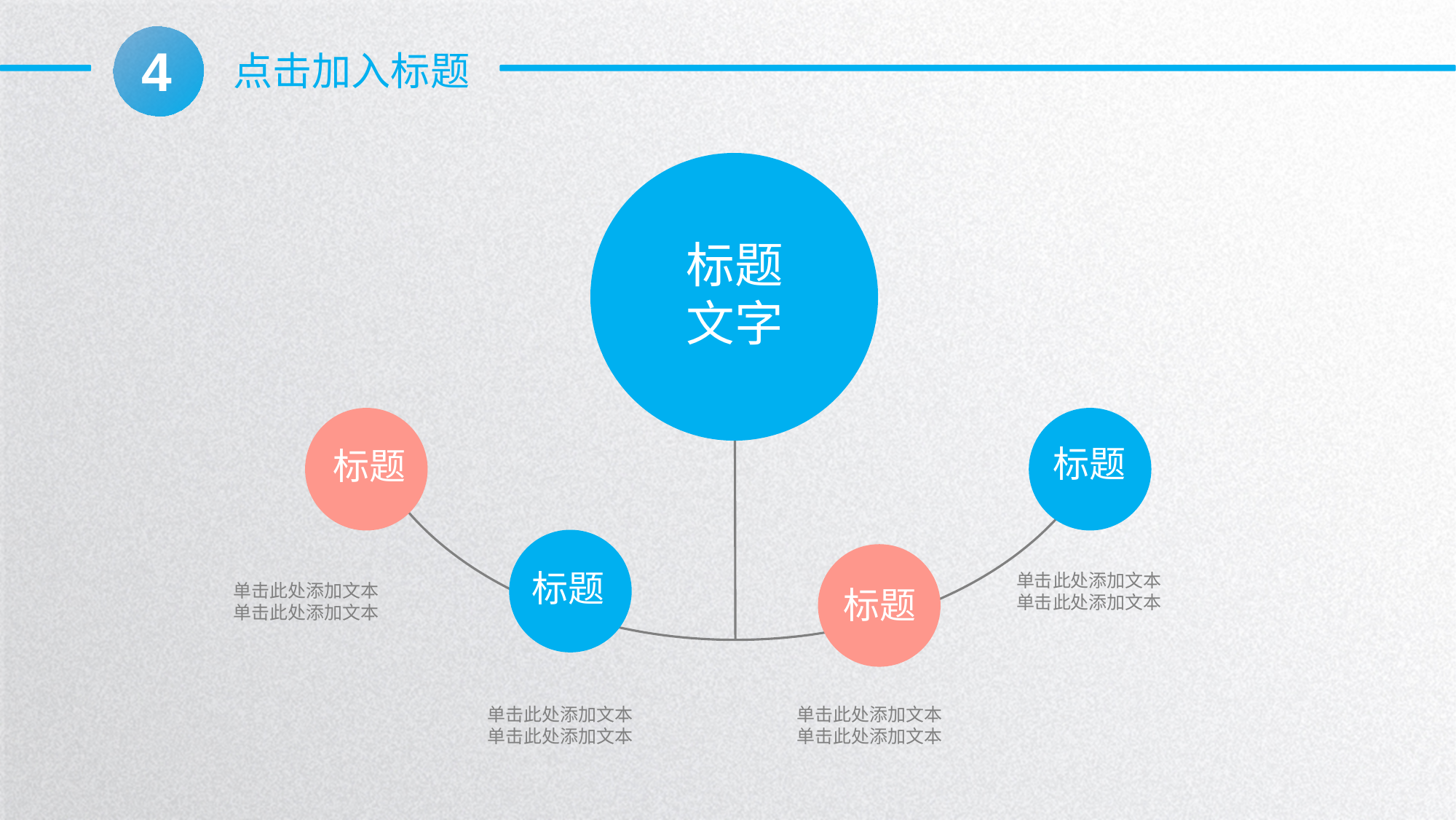

4
点击加入标题

标题
文字

标题

标题

标题

标题
单击此处添加文本
单击此处添加文本
单击此处添加文本
单击此处添加文本
单击此处添加文本
单击此处添加文本
单击此处添加文本
单击此处添加文本